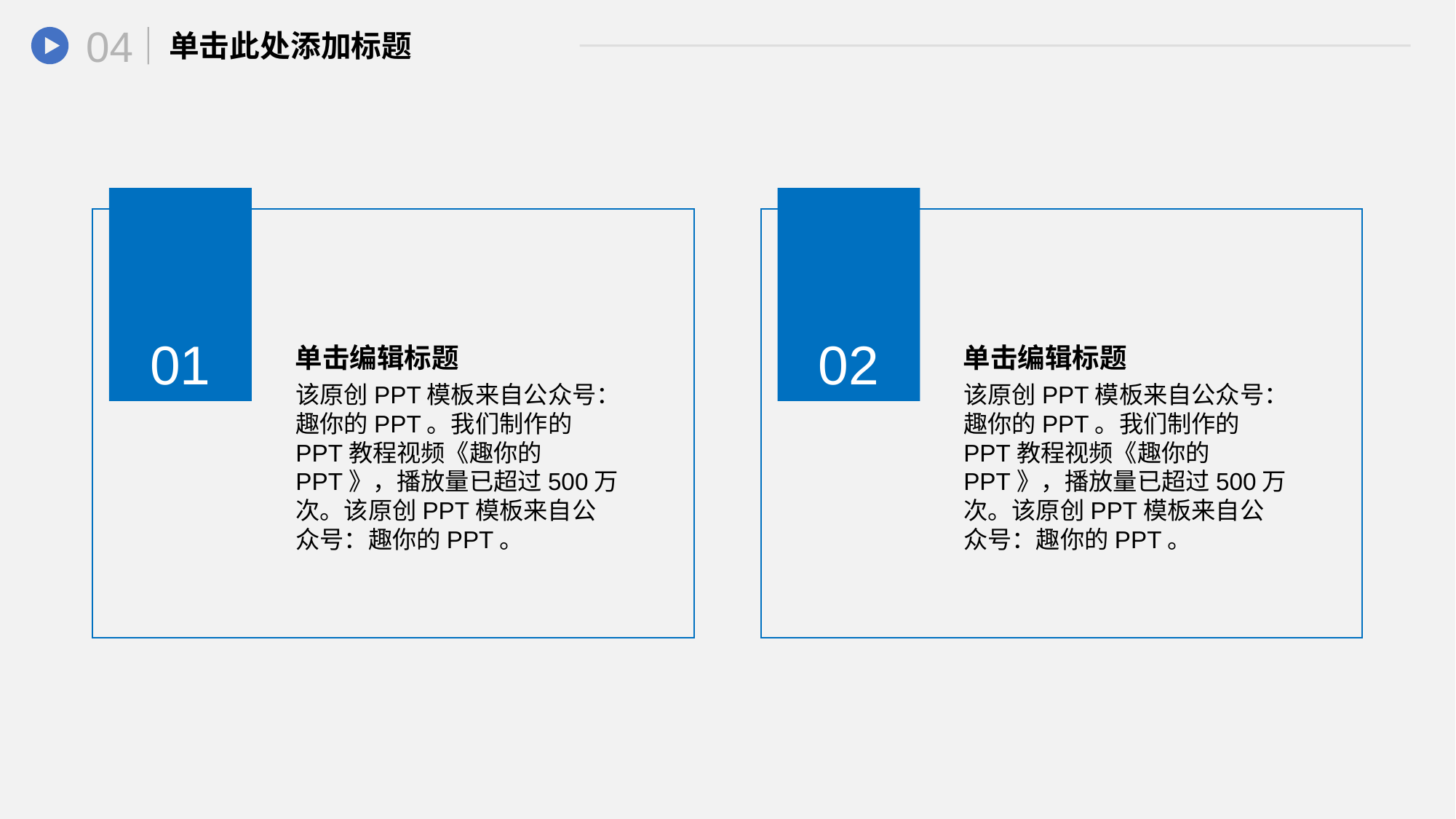

04
单击此处添加标题

01
02

单击编辑标题
单击编辑标题
该原创PPT模板来自公众号：趣你的PPT。我们制作的PPT教程视频《趣你的PPT》，播放量已超过500万次。该原创PPT模板来自公众号：趣你的PPT。
该原创PPT模板来自公众号：趣你的PPT。我们制作的PPT教程视频《趣你的PPT》，播放量已超过500万次。该原创PPT模板来自公众号：趣你的PPT。